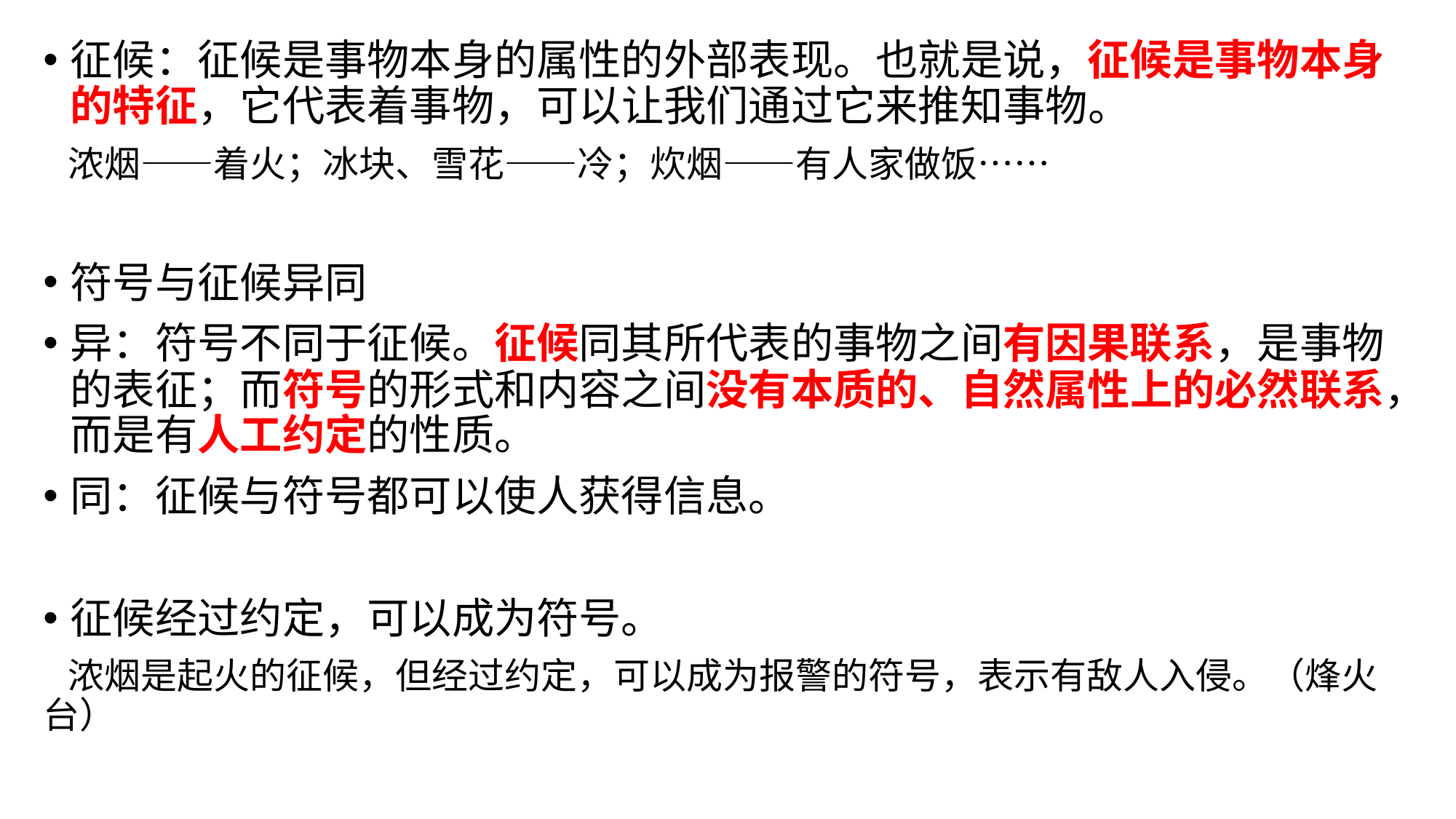

征候：征候是事物本身的属性的外部表现。也就是说，征候是事物本身的特征，它代表着事物，可以让我们通过它来推知事物。
  浓烟——着火；冰块、雪花——冷；炊烟——有人家做饭……

符号与征候异同
异：符号不同于征候。征候同其所代表的事物之间有因果联系，是事物的表征；而符号的形式和内容之间没有本质的、自然属性上的必然联系，而是有人工约定的性质。
同：征候与符号都可以使人获得信息。

征候经过约定，可以成为符号。
  浓烟是起火的征候，但经过约定，可以成为报警的符号，表示有敌人入侵。（烽火台）